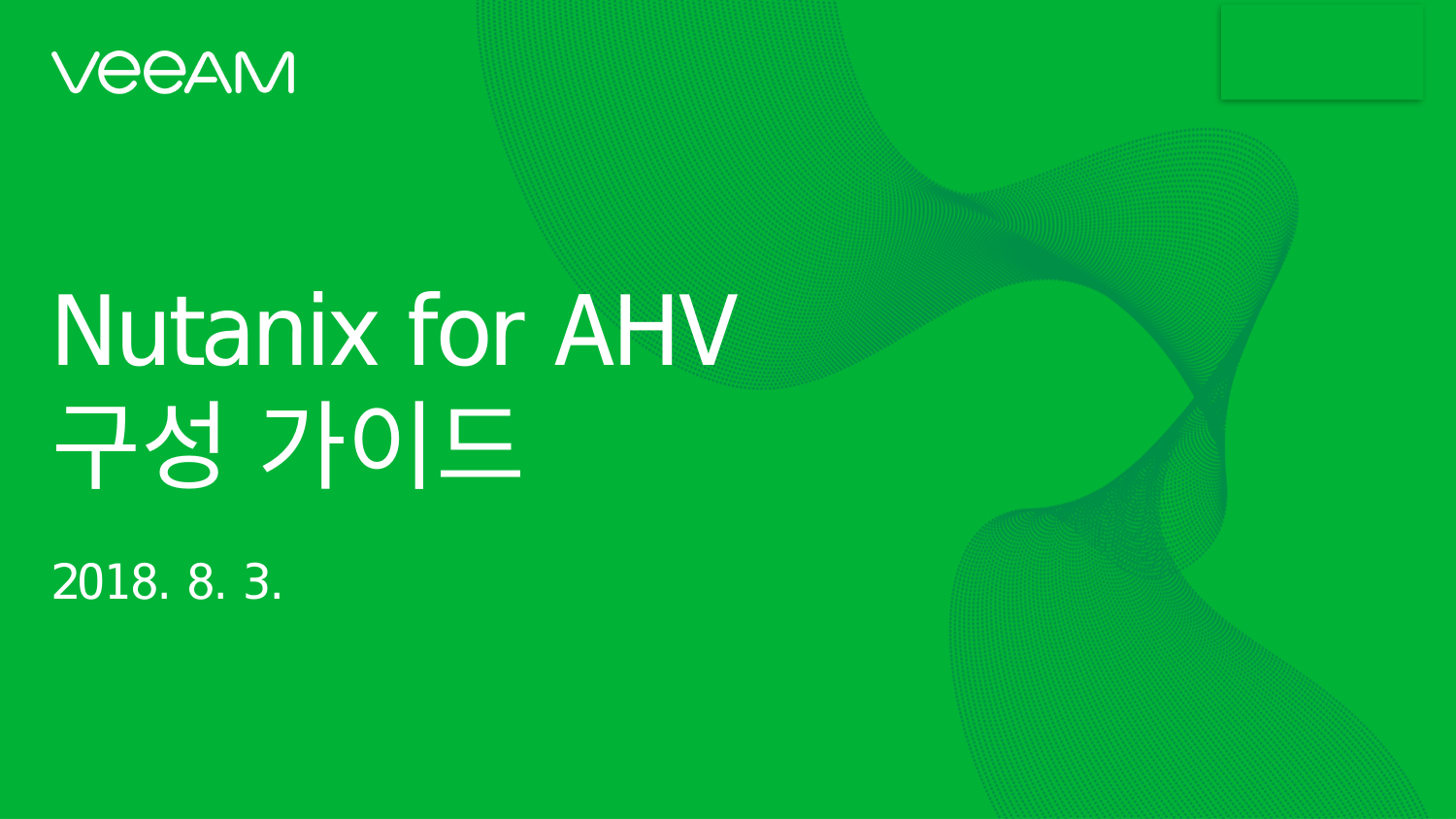

Nutanix for AHV
구성 가이드
2018. 8. 3.